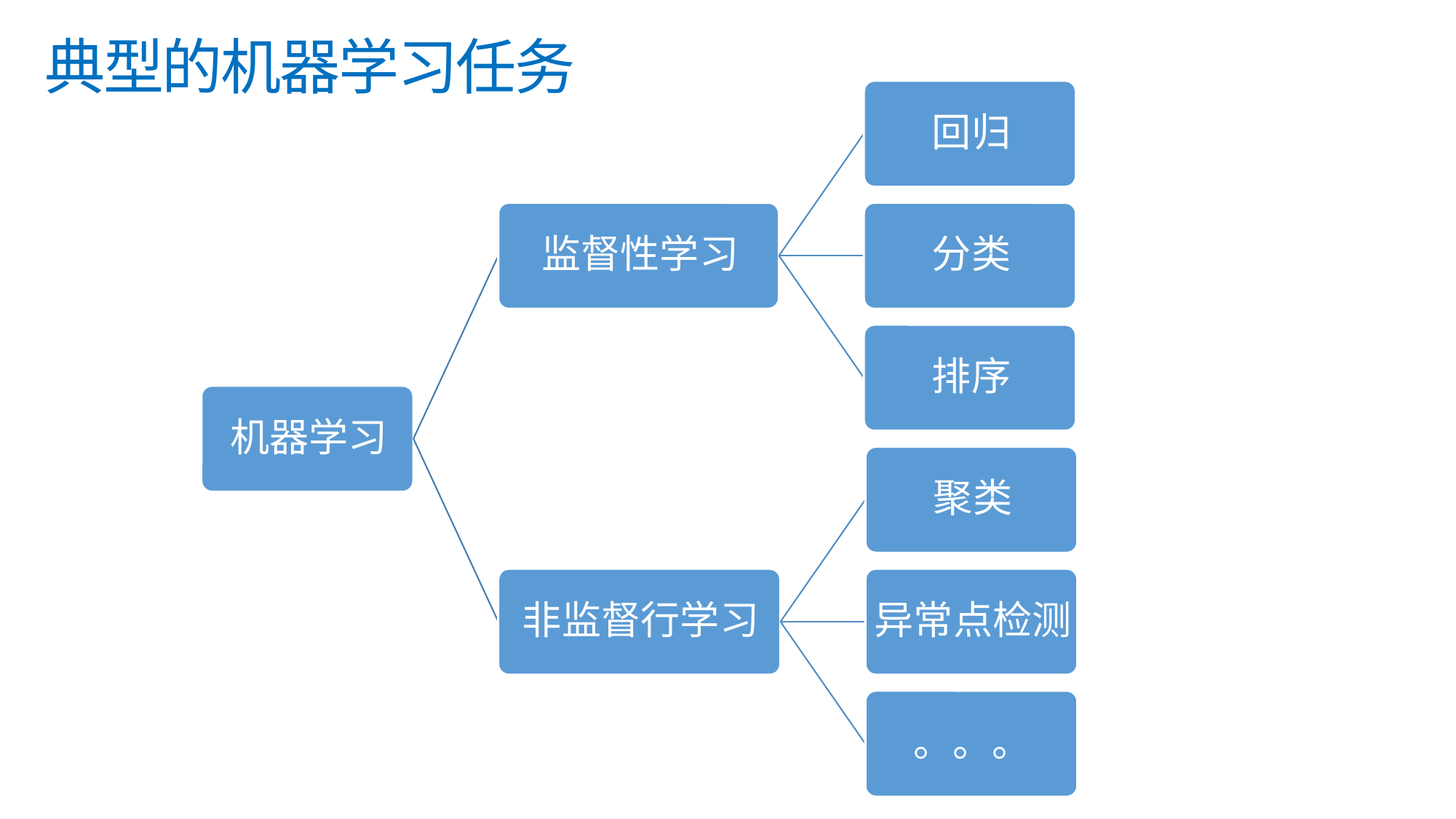

典型的机器学习任务
机器学习

监督性学习

回归

分类

排序

非监督行学习

聚类

异常点检测

。。。